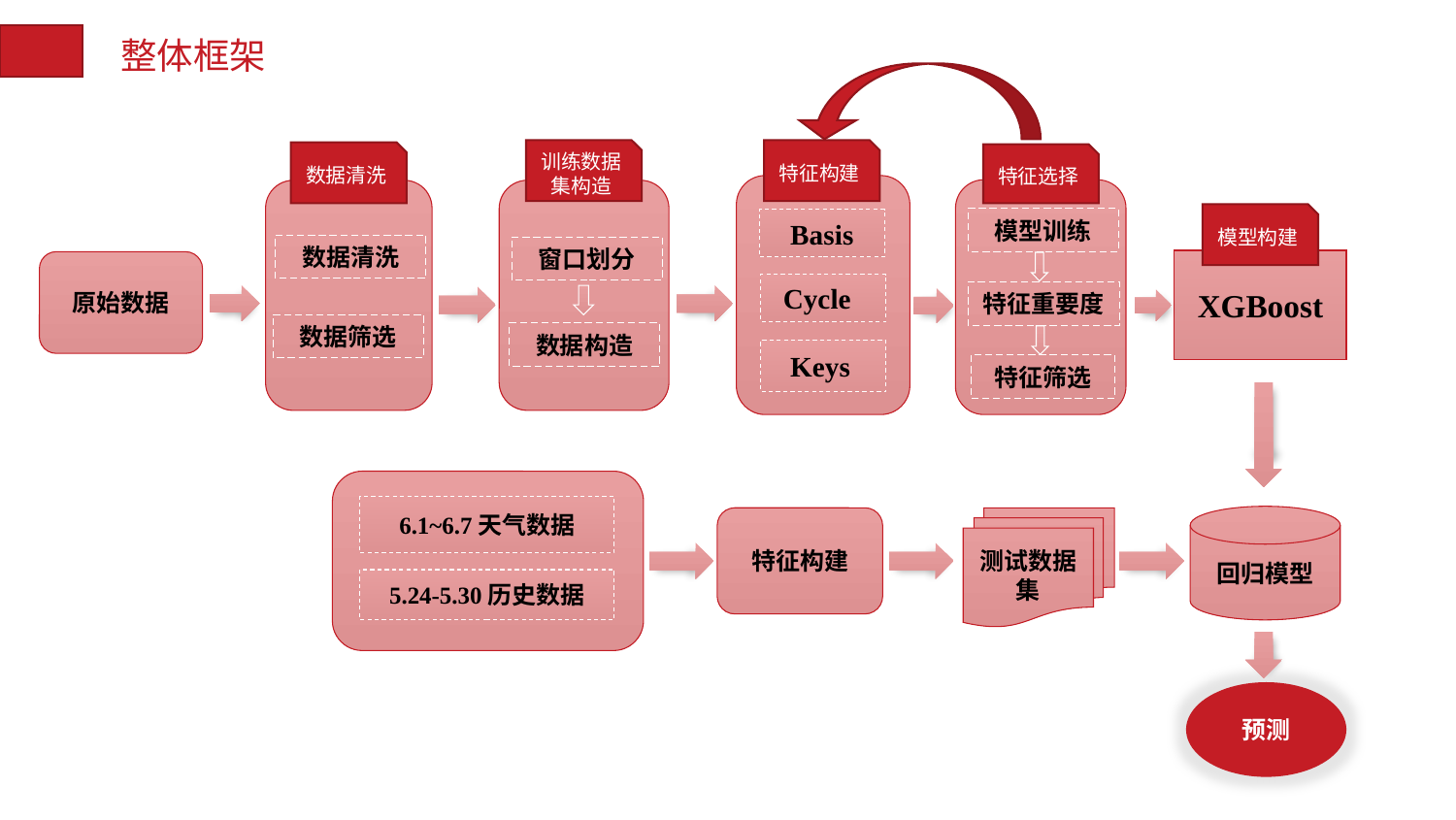

整体框架

训练数据集构造
特征构建
数据清洗
特征选择

模型构建
模型训练
Basis
数据清洗
窗口划分
XGBoost
原始数据

Cycle
特征重要度

数据筛选
数据构造

Keys
特征筛选

6.1~6.7天气数据
5.24-5.30历史数据
回归模型
特征构建
测试数据集

预测